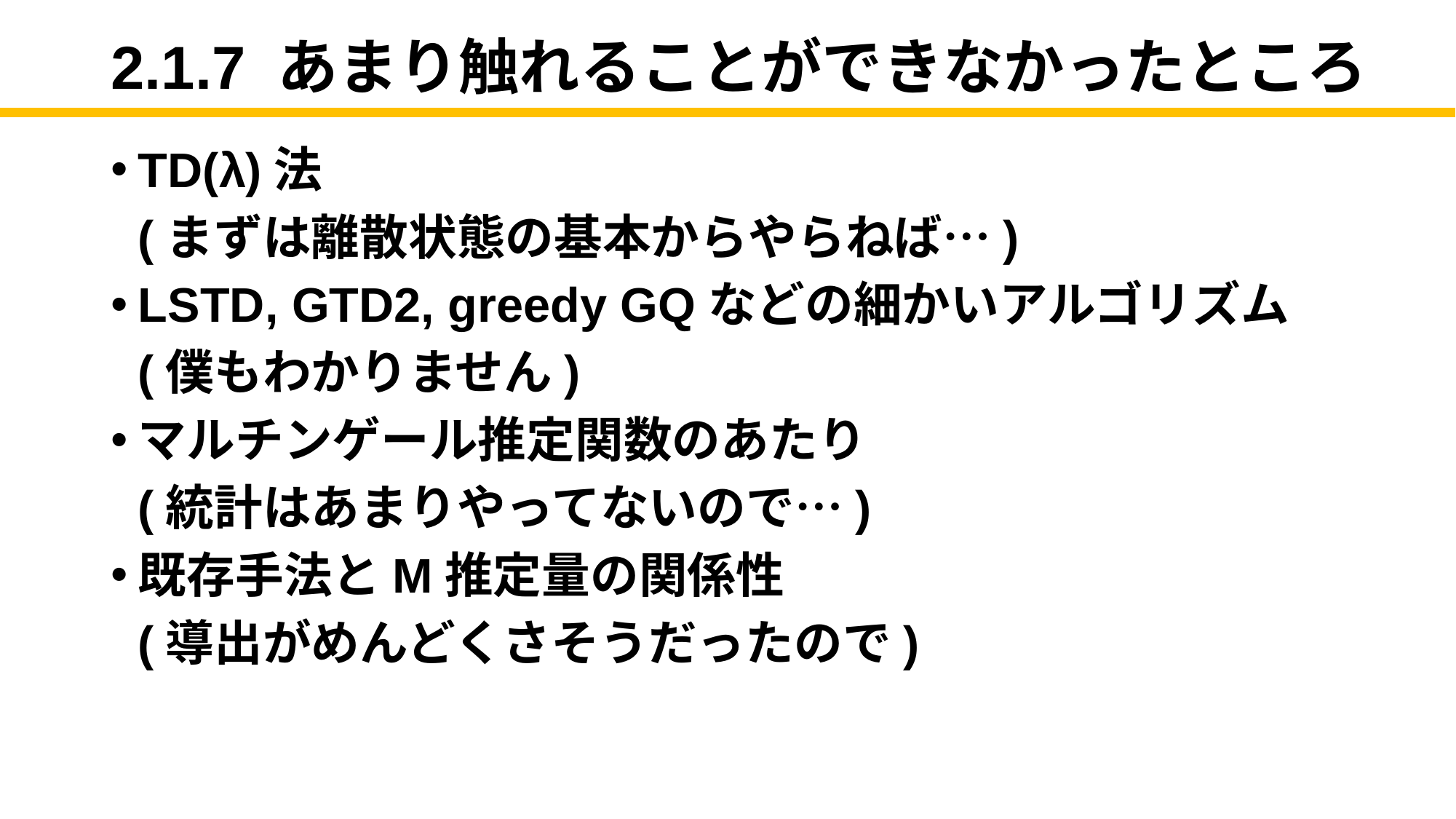

# 2.1.7 あまり触れることができなかったところ
TD(λ)法
  (まずは離散状態の基本からやらねば…)
LSTD, GTD2, greedy GQなどの細かいアルゴリズム
  (僕もわかりません)
マルチンゲール推定関数のあたり
  (統計はあまりやってないので…)
既存手法とM推定量の関係性
  (導出がめんどくさそうだったので)